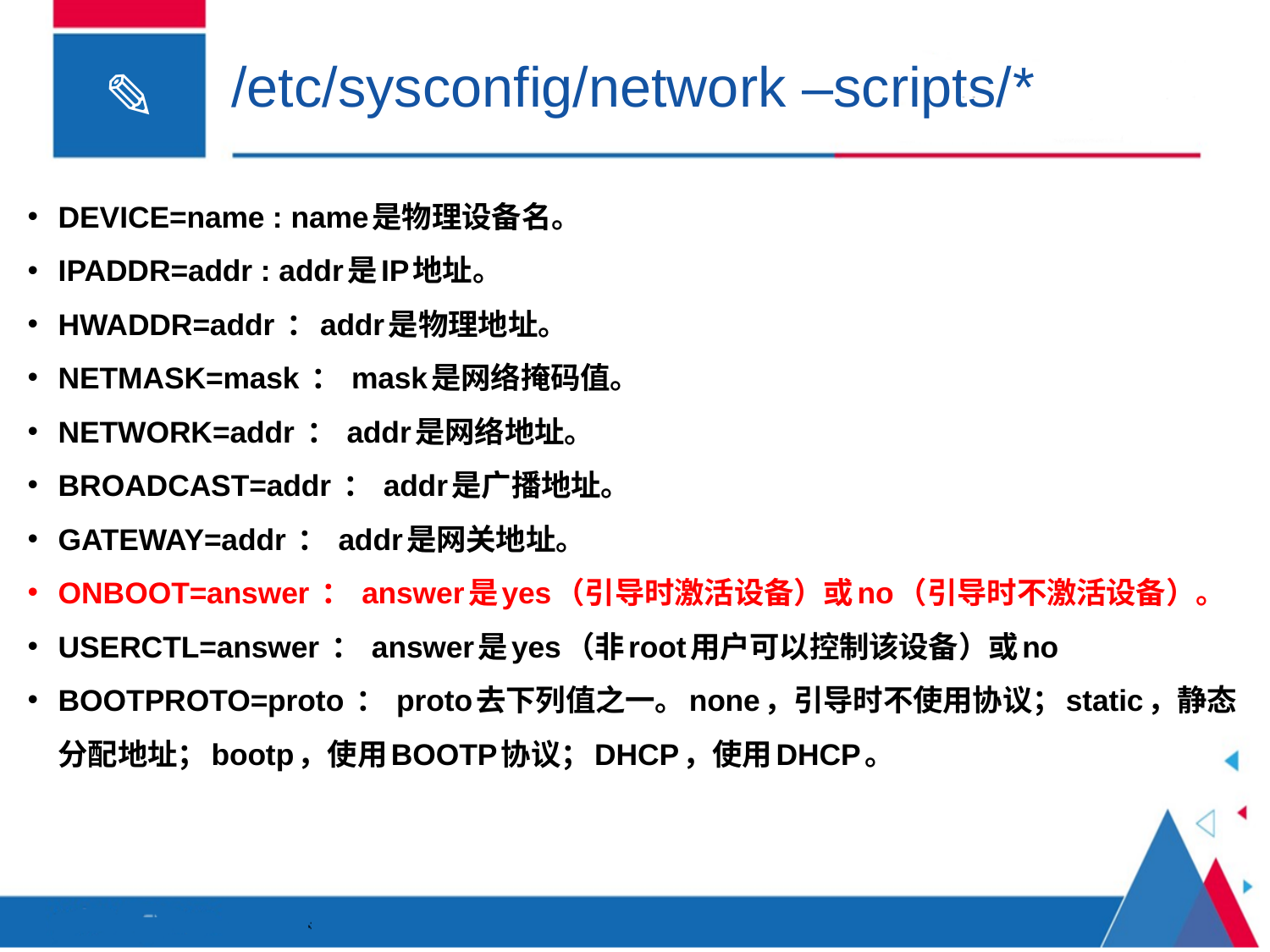

# /etc/sysconfig/network –scripts/*
DEVICE=name : name是物理设备名。
IPADDR=addr : addr是IP地址。
HWADDR=addr ：addr是物理地址。
NETMASK=mask ： mask是网络掩码值。
NETWORK=addr ： addr是网络地址。
BROADCAST=addr ： addr是广播地址。
GATEWAY=addr ： addr是网关地址。
ONBOOT=answer ： answer是yes（引导时激活设备）或no（引导时不激活设备）。
USERCTL=answer ： answer是yes（非root用户可以控制该设备）或no
BOOTPROTO=proto ： proto去下列值之一。none，引导时不使用协议；static，静态分配地址；bootp，使用BOOTP协议；DHCP，使用DHCP。